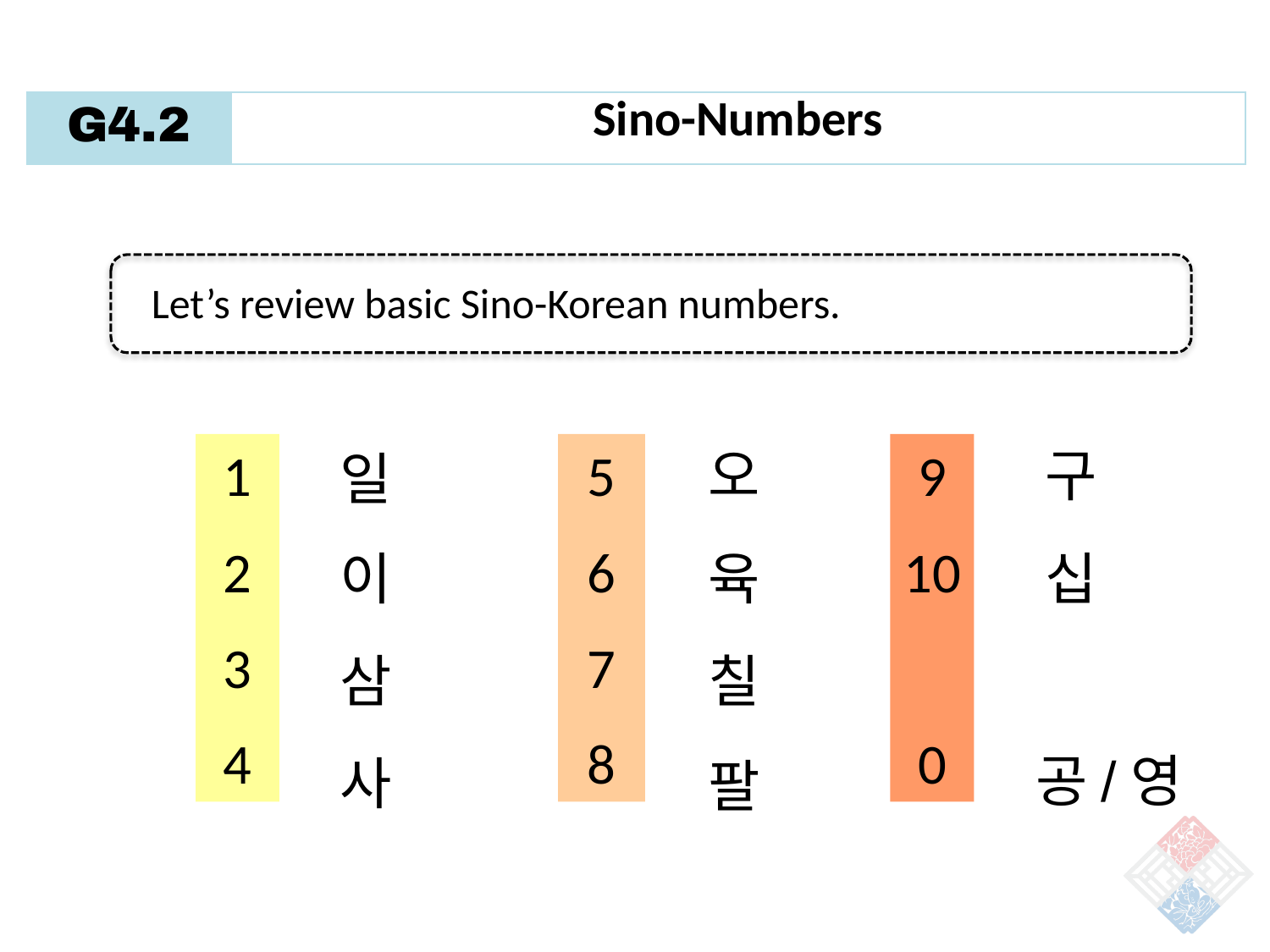

| G4.2 | Sino-Numbers |
| --- | --- |

Let’s review basic Sino-Korean numbers.
오
구
1
2
3
4
5
6
7
8
9
10

0
일
이
육
십
삼
칠
공/영
사
팔